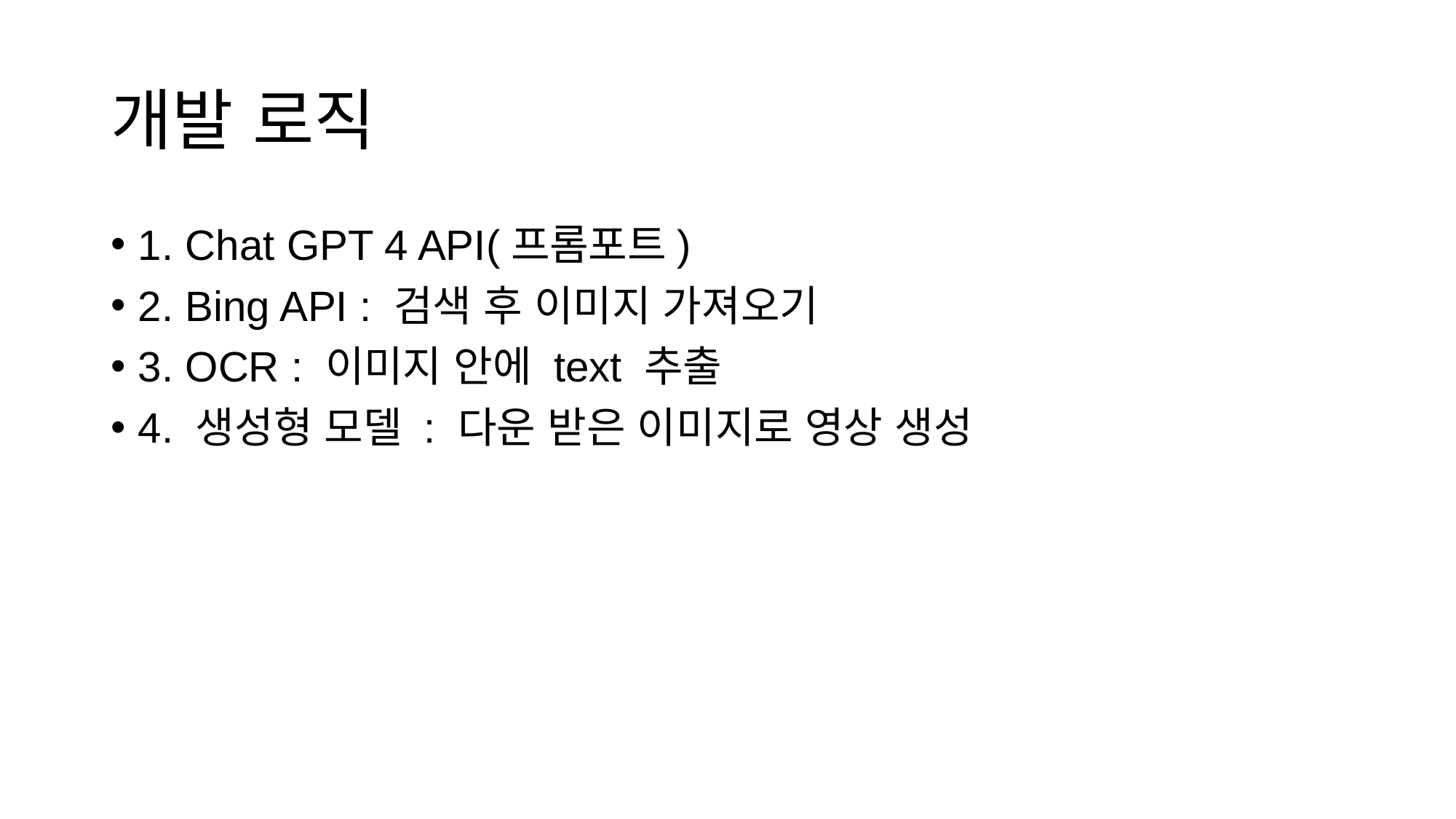

# 개발 로직
1. Chat GPT 4 API(프롬포트)
2. Bing API : 검색 후 이미지 가져오기
3. OCR : 이미지 안에 text 추출
4. 생성형 모델 : 다운 받은 이미지로 영상 생성